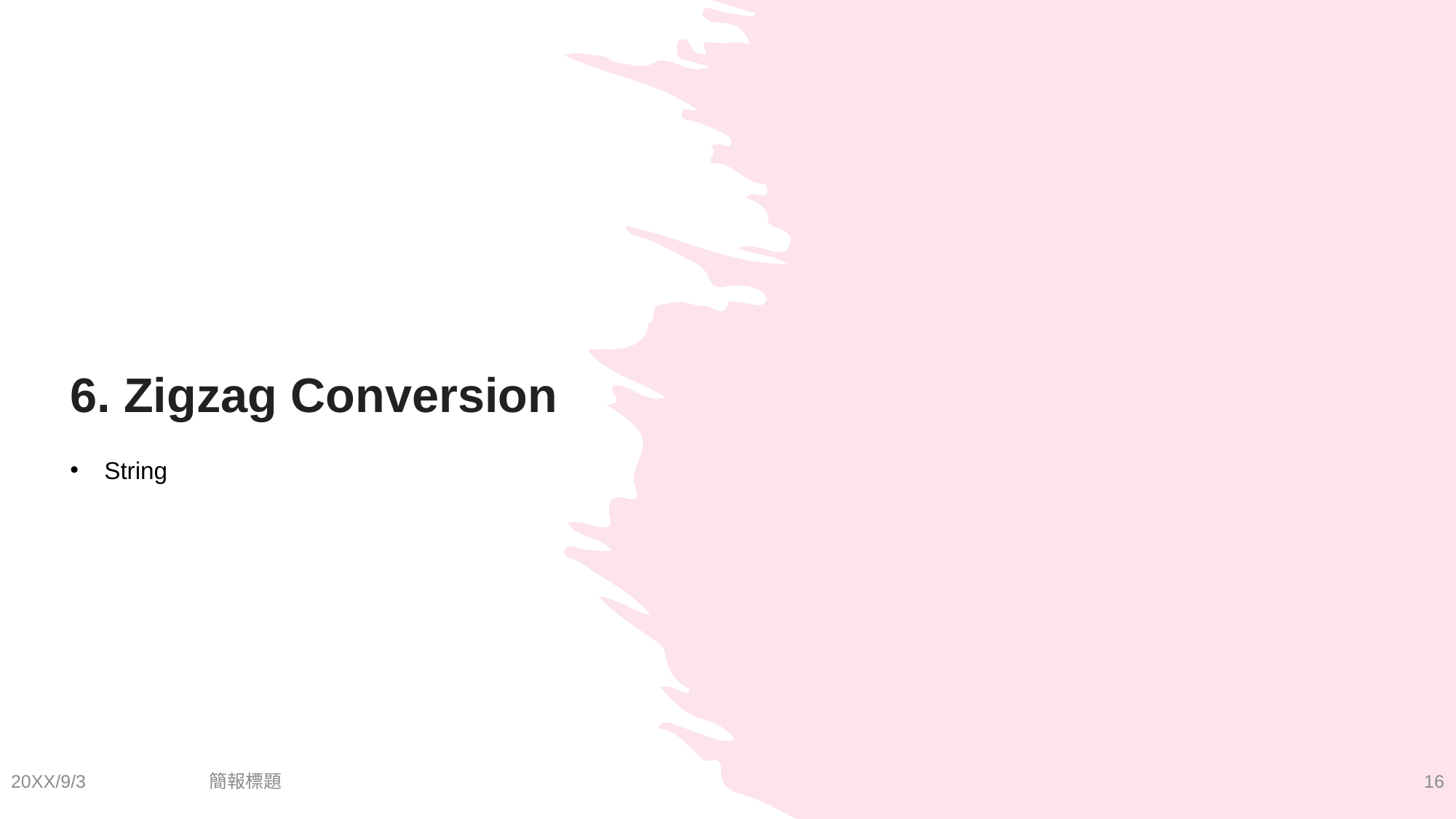

# 6. Zigzag Conversion

String
20XX/9/3
簡報標題
16